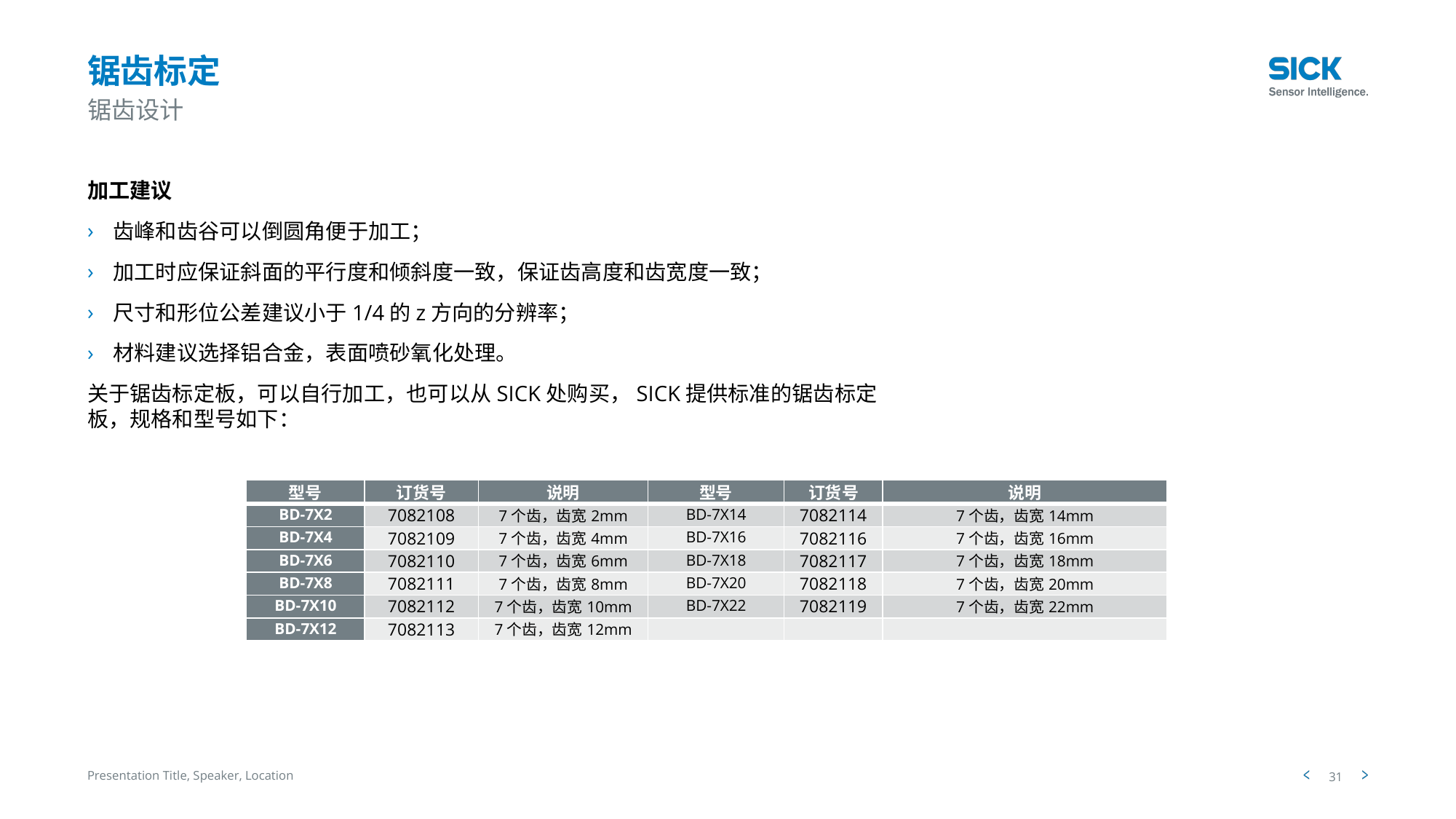

# 锯齿标定
锯齿设计
加工建议
齿峰和齿谷可以倒圆角便于加工；
加工时应保证斜面的平行度和倾斜度一致，保证齿高度和齿宽度一致；
尺寸和形位公差建议小于1/4的z方向的分辨率；
材料建议选择铝合金，表面喷砂氧化处理。
关于锯齿标定板，可以自行加工，也可以从SICK处购买，SICK提供标准的锯齿标定板，规格和型号如下：

| 型号 | 订货号 | 说明 | 型号 | 订货号 | 说明 |
| --- | --- | --- | --- | --- | --- |
| BD-7X2 | 7082108 | 7个齿，齿宽2mm | BD-7X14 | 7082114 | 7个齿，齿宽14mm |
| BD-7X4 | 7082109 | 7个齿，齿宽4mm | BD-7X16 | 7082116 | 7个齿，齿宽16mm |
| BD-7X6 | 7082110 | 7个齿，齿宽6mm | BD-7X18 | 7082117 | 7个齿，齿宽18mm |
| BD-7X8 | 7082111 | 7个齿，齿宽8mm | BD-7X20 | 7082118 | 7个齿，齿宽20mm |
| BD-7X10 | 7082112 | 7个齿，齿宽10mm | BD-7X22 | 7082119 | 7个齿，齿宽22mm |
| BD-7X12 | 7082113 | 7个齿，齿宽12mm |  |  |  |
Presentation Title, Speaker, Location
31